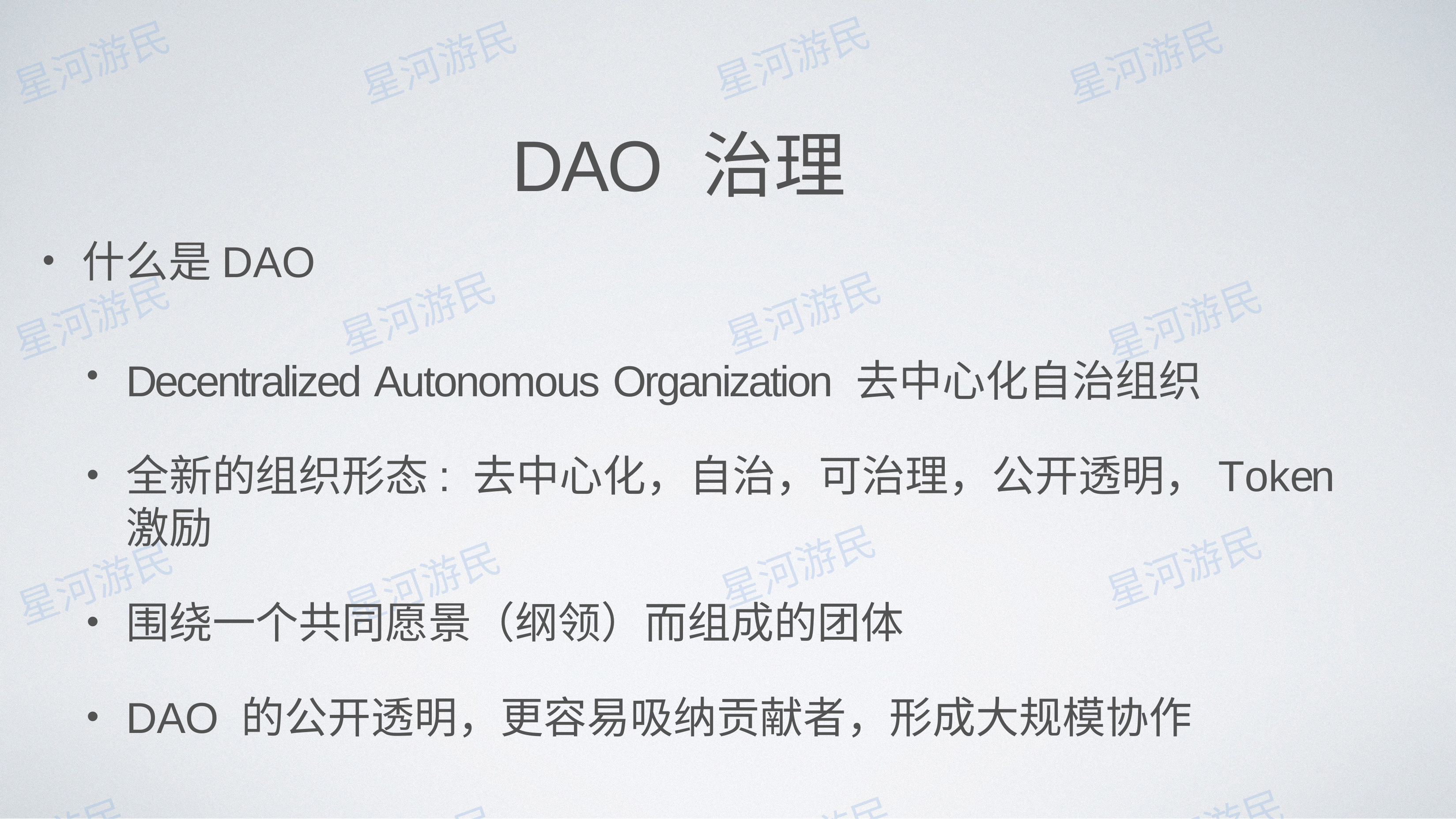

# DAO 治理
什么是DAO

Decentralized Autonomous Organization 去中⼼化⾃治组织

全新的组织形态: 去中⼼化，⾃治，可治理，公开透明，Token激励

围绕⼀个共同愿景（纲领）⽽组成的团体

DAO 的公开透明，更容易吸纳贡献者，形成⼤规模协作